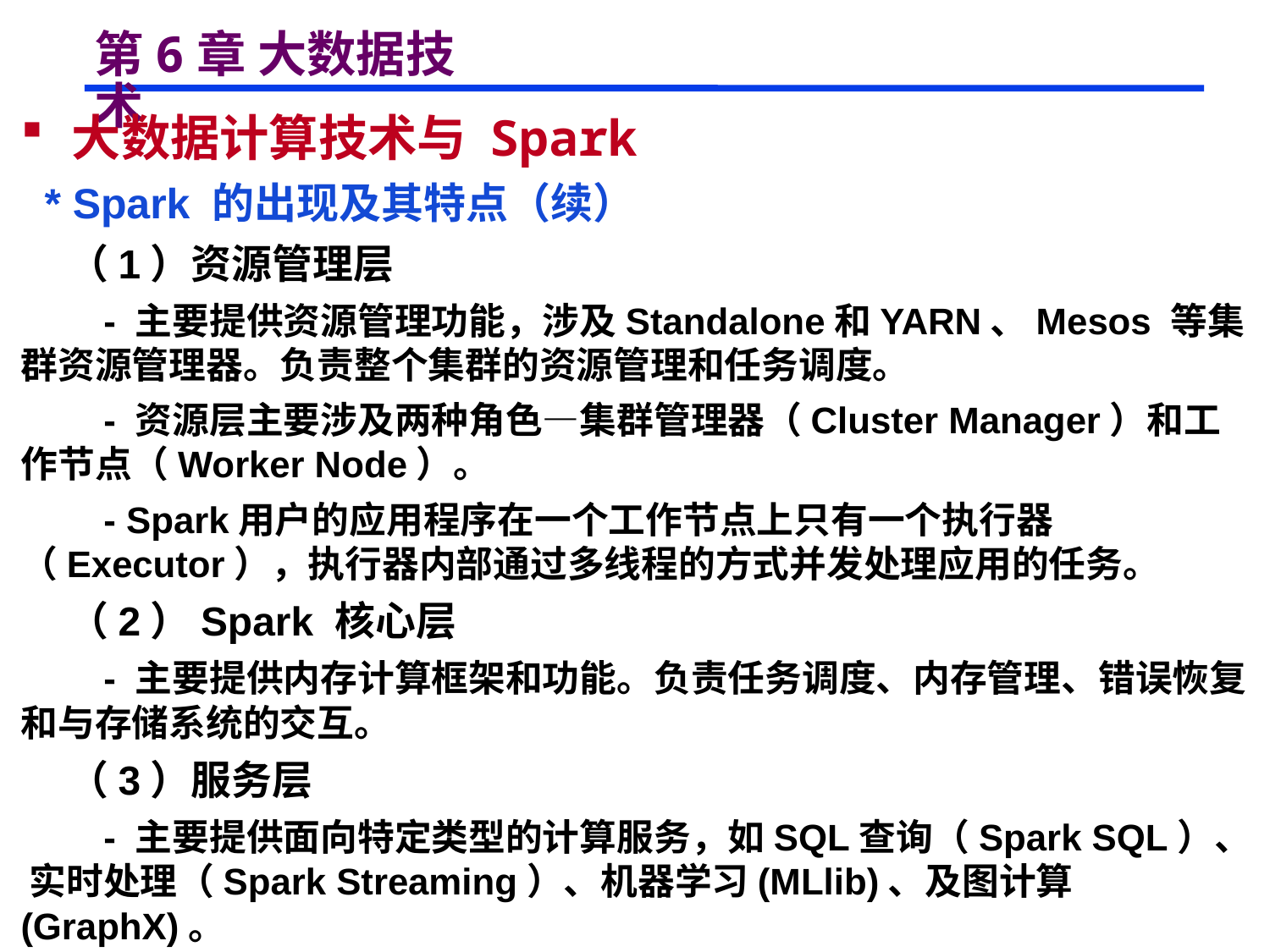

# 第6章 大数据技术
 大数据计算技术与 Spark
  * Spark 的出现及其特点（续）
    （1）资源管理层
        - 主要提供资源管理功能，涉及Standalone和YARN、Mesos 等集群资源管理器。负责整个集群的资源管理和任务调度。
        - 资源层主要涉及两种角色—集群管理器（Cluster Manager）和工作节点（Worker Node）。
        - Spark用户的应用程序在一个工作节点上只有一个执行器（Executor），执行器内部通过多线程的方式并发处理应用的任务。
    （2）Spark 核心层
        - 主要提供内存计算框架和功能。负责任务调度、内存管理、错误恢复和与存储系统的交互。
    （3）服务层
        - 主要提供面向特定类型的计算服务，如SQL查询（Spark SQL）、 实时处理（Spark Streaming）、机器学习(MLlib)、及图计算(GraphX)。